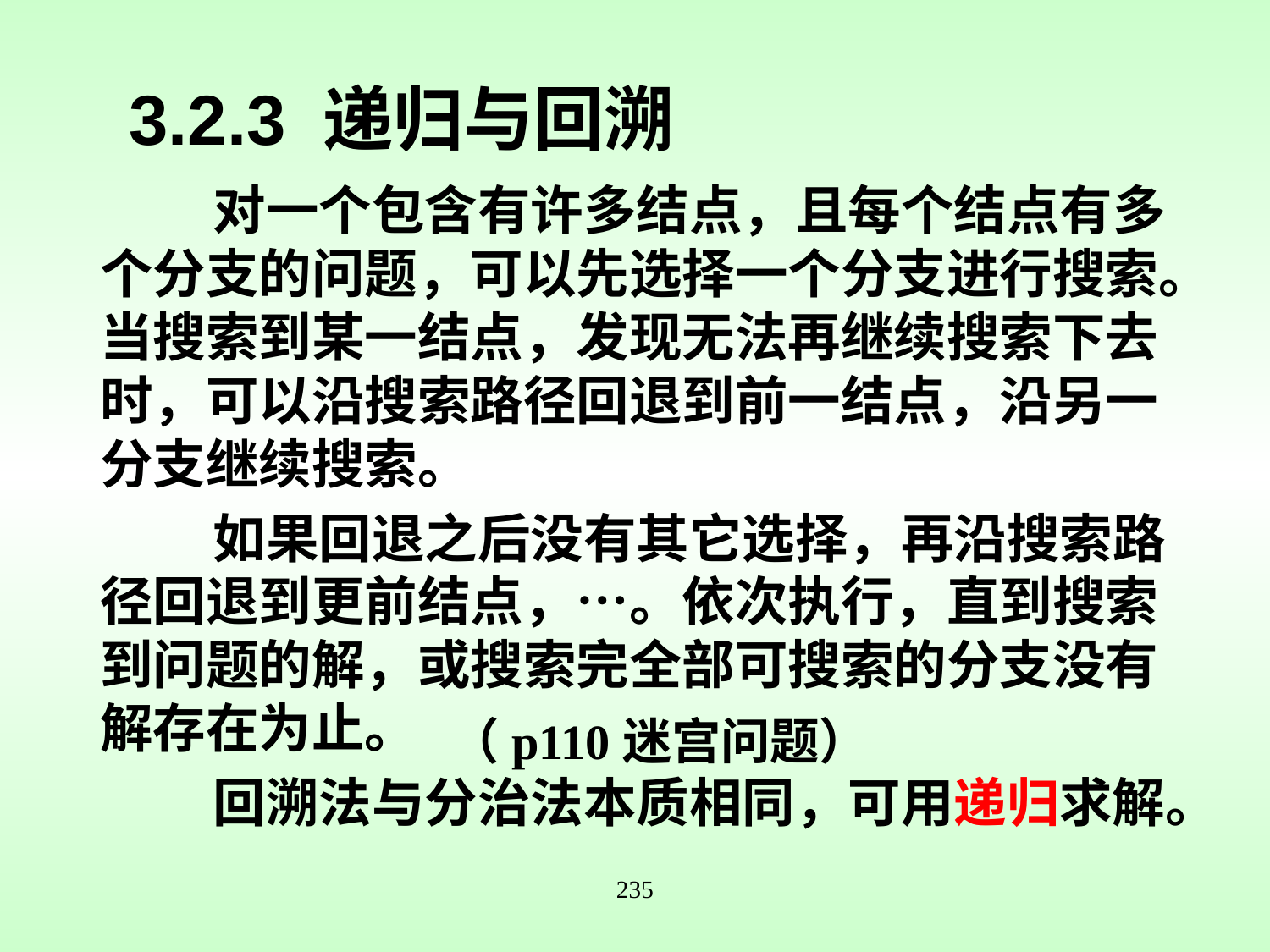

# 3.2.3 递归与回溯
对一个包含有许多结点，且每个结点有多个分支的问题，可以先选择一个分支进行搜索。当搜索到某一结点，发现无法再继续搜索下去时，可以沿搜索路径回退到前一结点，沿另一分支继续搜索。
如果回退之后没有其它选择，再沿搜索路径回退到更前结点，…。依次执行，直到搜索到问题的解，或搜索完全部可搜索的分支没有解存在为止。
回溯法与分治法本质相同，可用递归求解。
（p110迷宫问题）
235